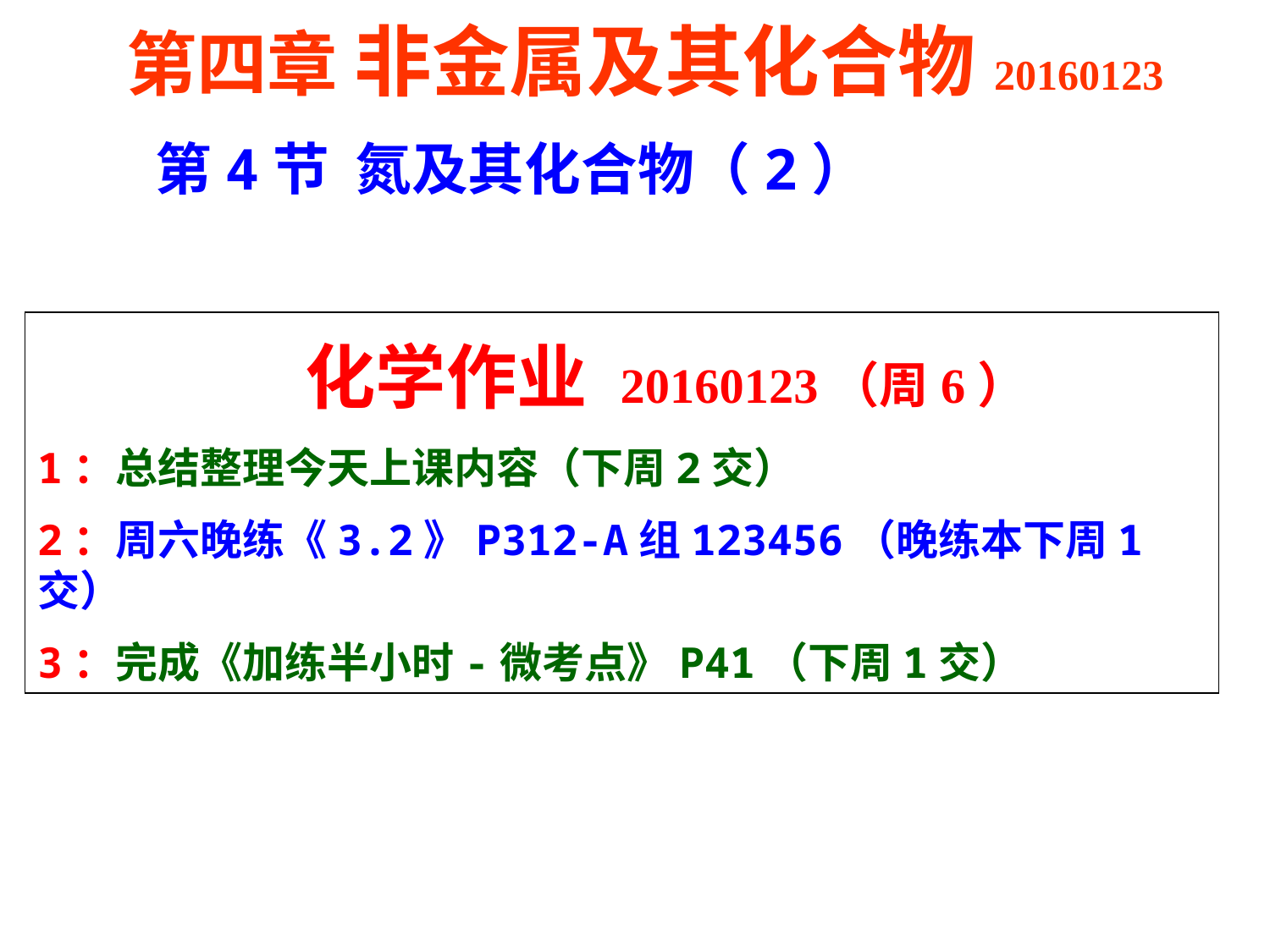

第四章 非金属及其化合物20160123
     第4节  氮及其化合物（2）
             化学作业 20160123（周6）
1：总结整理今天上课内容（下周2交）
2：周六晚练《3.2》P312-A组123456（晚练本下周1交）
3：完成《加练半小时-微考点》P41（下周1交）